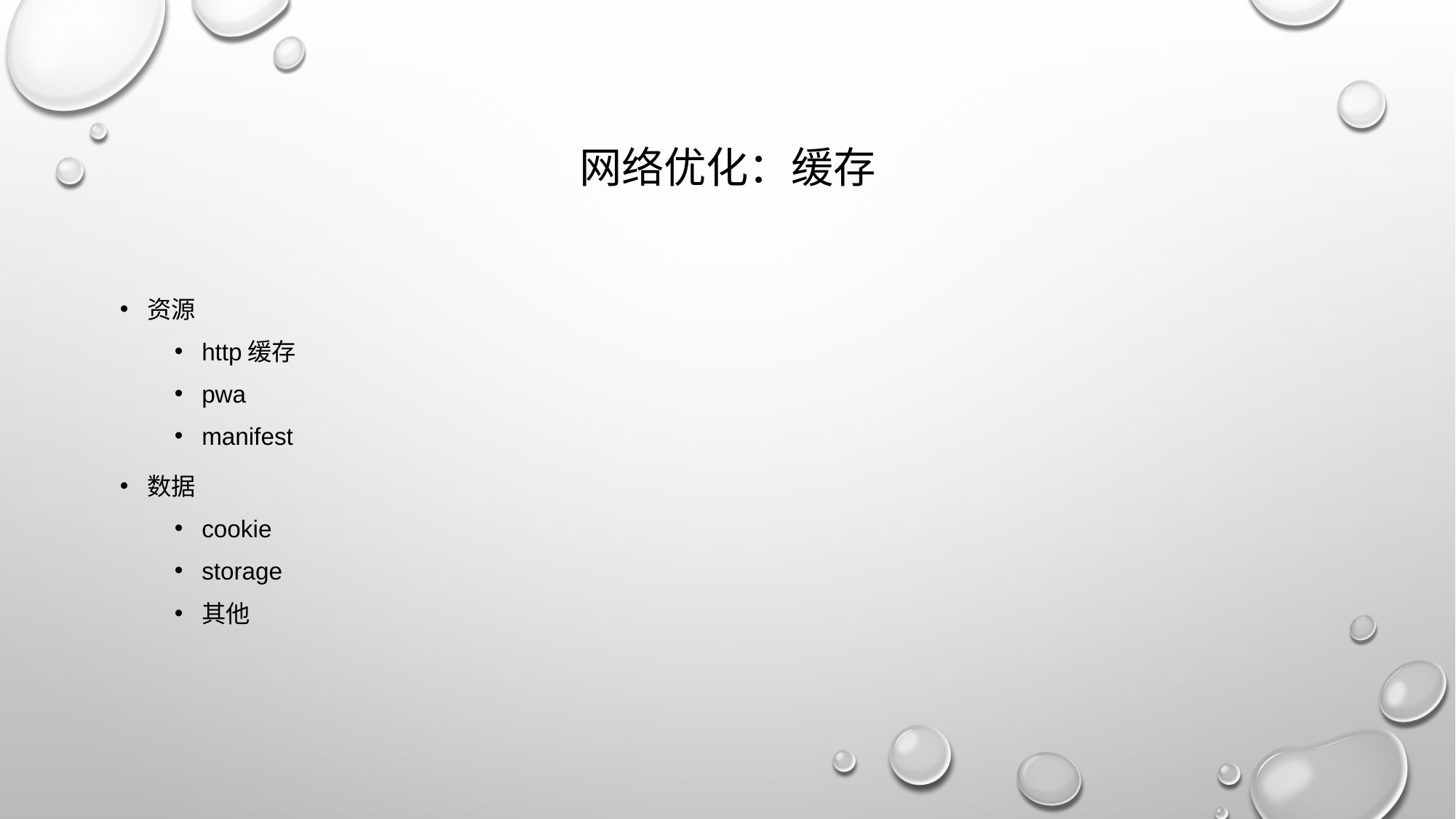

# 网络优化：缓存
资源
http缓存
pwa
manifest
数据
cookie
storage
其他